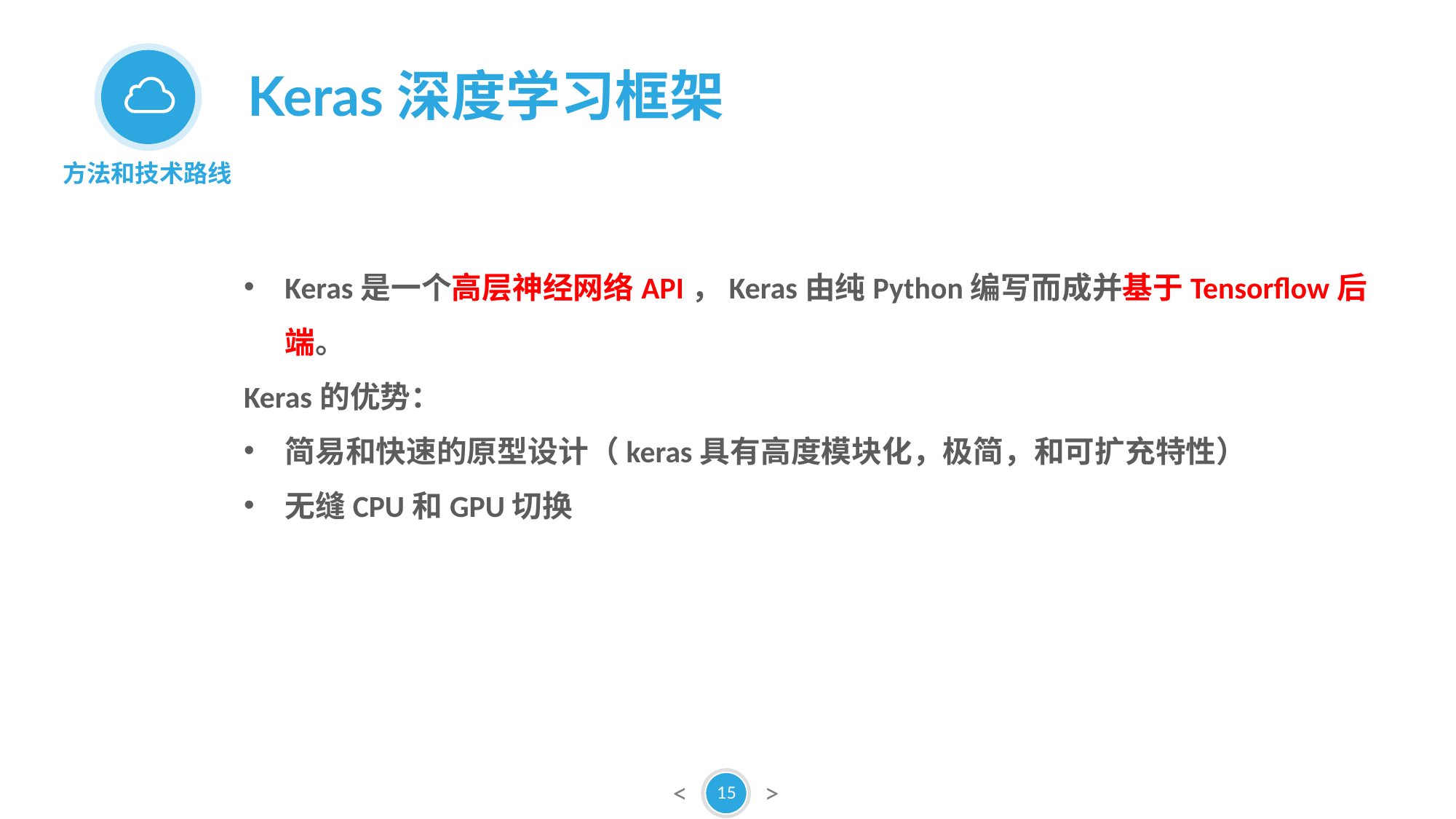

方法和技术路线
Keras深度学习框架
Keras是一个高层神经网络API，Keras由纯Python编写而成并基于Tensorflow后端。
Keras的优势：
简易和快速的原型设计（keras具有高度模块化，极简，和可扩充特性）
无缝CPU和GPU切换
15